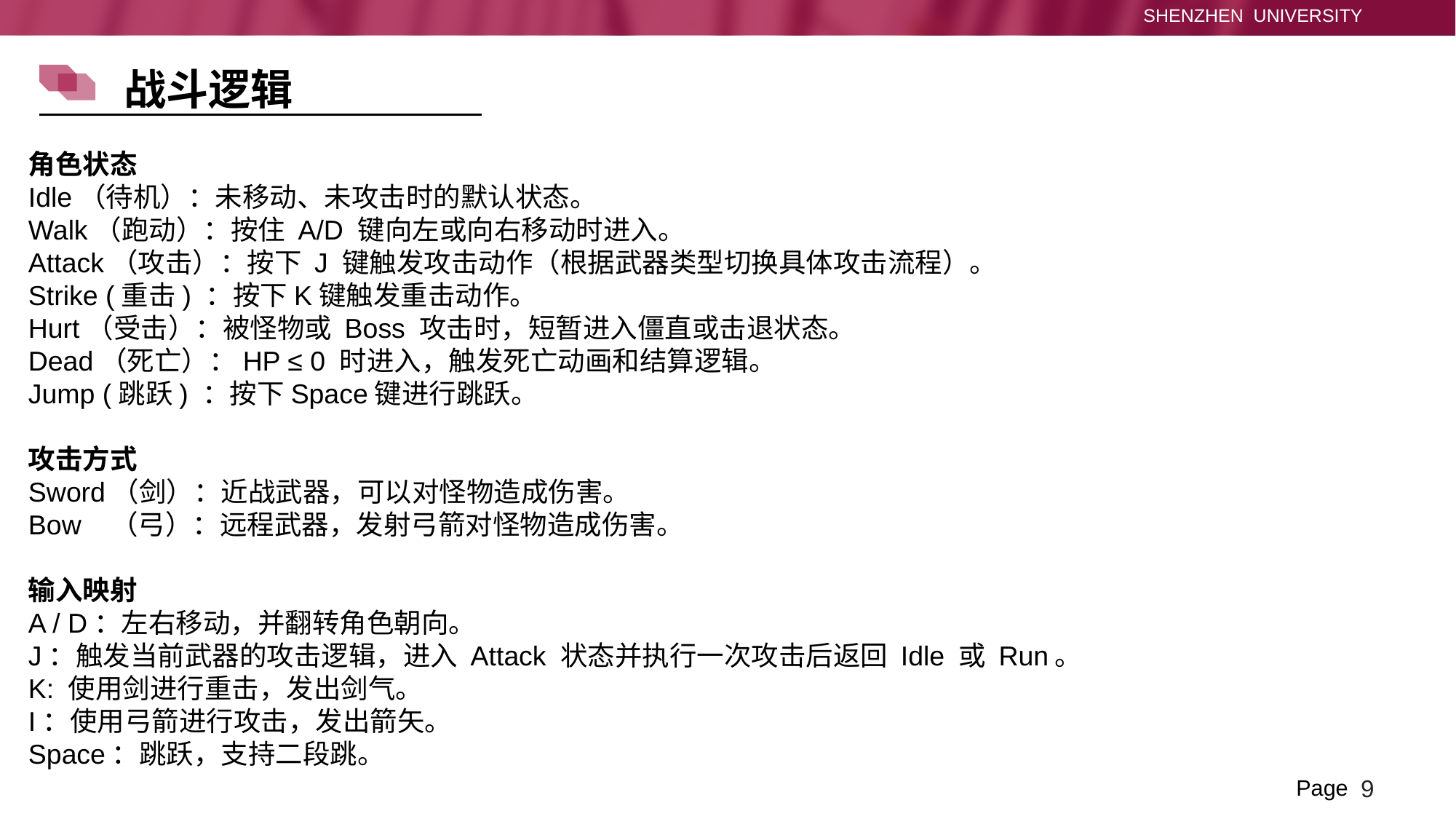

战斗逻辑
角色状态
Idle（待机）：未移动、未攻击时的默认状态。
Walk（跑动）：按住 A/D 键向左或向右移动时进入。
Attack（攻击）：按下 J 键触发攻击动作（根据武器类型切换具体攻击流程）。
Strike (重击) ：按下K键触发重击动作。
Hurt（受击）：被怪物或 Boss 攻击时，短暂进入僵直或击退状态。
Dead（死亡）：HP ≤ 0 时进入，触发死亡动画和结算逻辑。
Jump (跳跃) ：按下Space键进行跳跃。

攻击方式
Sword（剑）：近战武器，可以对怪物造成伤害。
Bow   （弓）：远程武器，发射弓箭对怪物造成伤害。

输入映射
A / D：左右移动，并翻转角色朝向。
J：触发当前武器的攻击逻辑，进入 Attack 状态并执行一次攻击后返回 Idle 或 Run。
K: 使用剑进行重击，发出剑气。
I：使用弓箭进行攻击，发出箭矢。
Space：跳跃，支持二段跳。
9